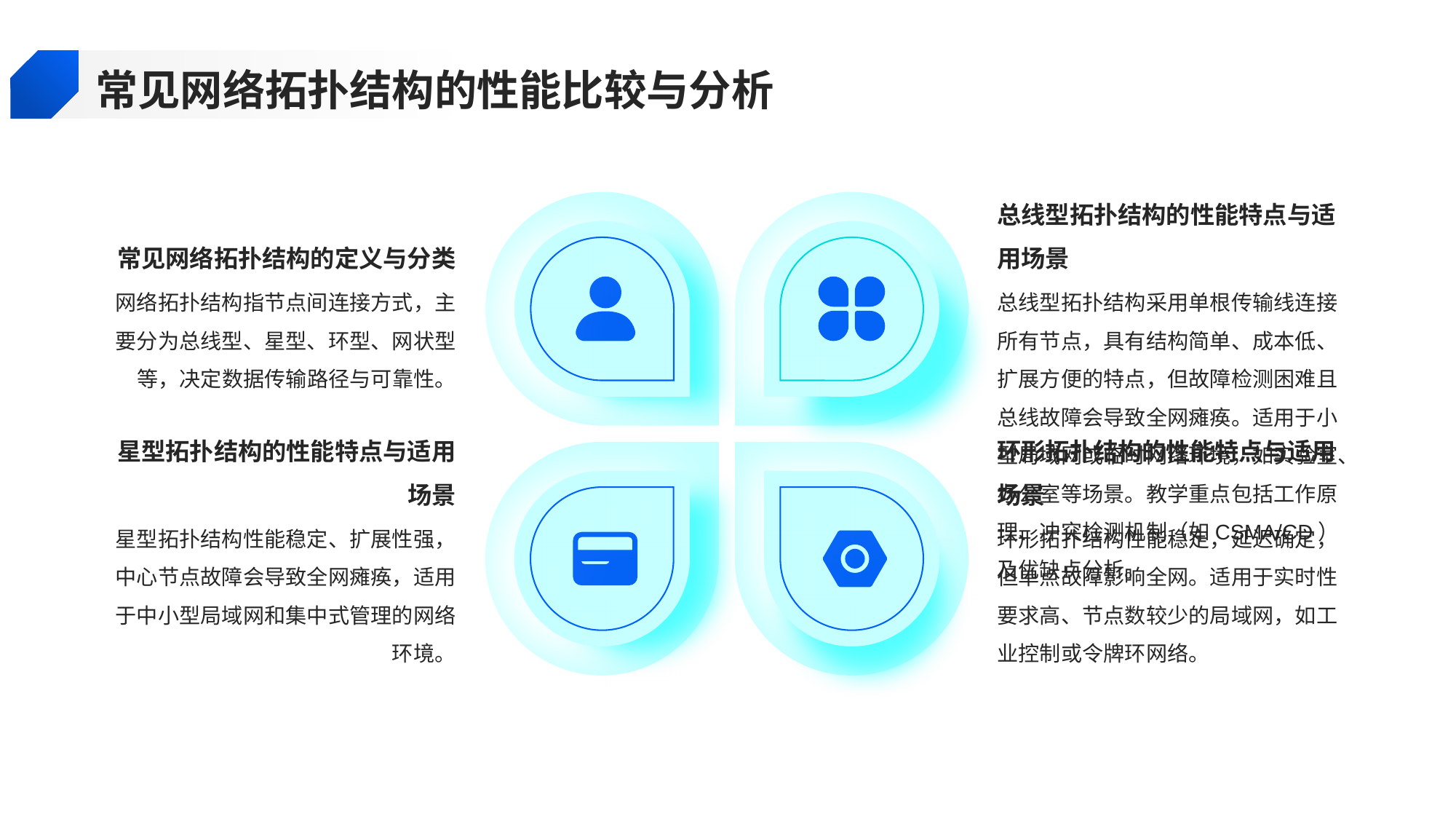

常见网络拓扑结构的性能比较与分析

常见网络拓扑结构的定义与分类
总线型拓扑结构的性能特点与适用场景

网络拓扑结构指节点间连接方式，主要分为总线型、星型、环型、网状型等，决定数据传输路径与可靠性。
总线型拓扑结构采用单根传输线连接所有节点，具有结构简单、成本低、扩展方便的特点，但故障检测困难且总线故障会导致全网瘫痪。适用于小型局域网或临时网络环境，如实验室、办公室等场景。教学重点包括工作原理、冲突检测机制（如CSMA/CD）及优缺点分析。

星型拓扑结构的性能特点与适用场景
环形拓扑结构的性能特点与适用场景

星型拓扑结构性能稳定、扩展性强，中心节点故障会导致全网瘫痪，适用于中小型局域网和集中式管理的网络环境。
环形拓扑结构性能稳定，延迟确定，但单点故障影响全网。适用于实时性要求高、节点数较少的局域网，如工业控制或令牌环网络。